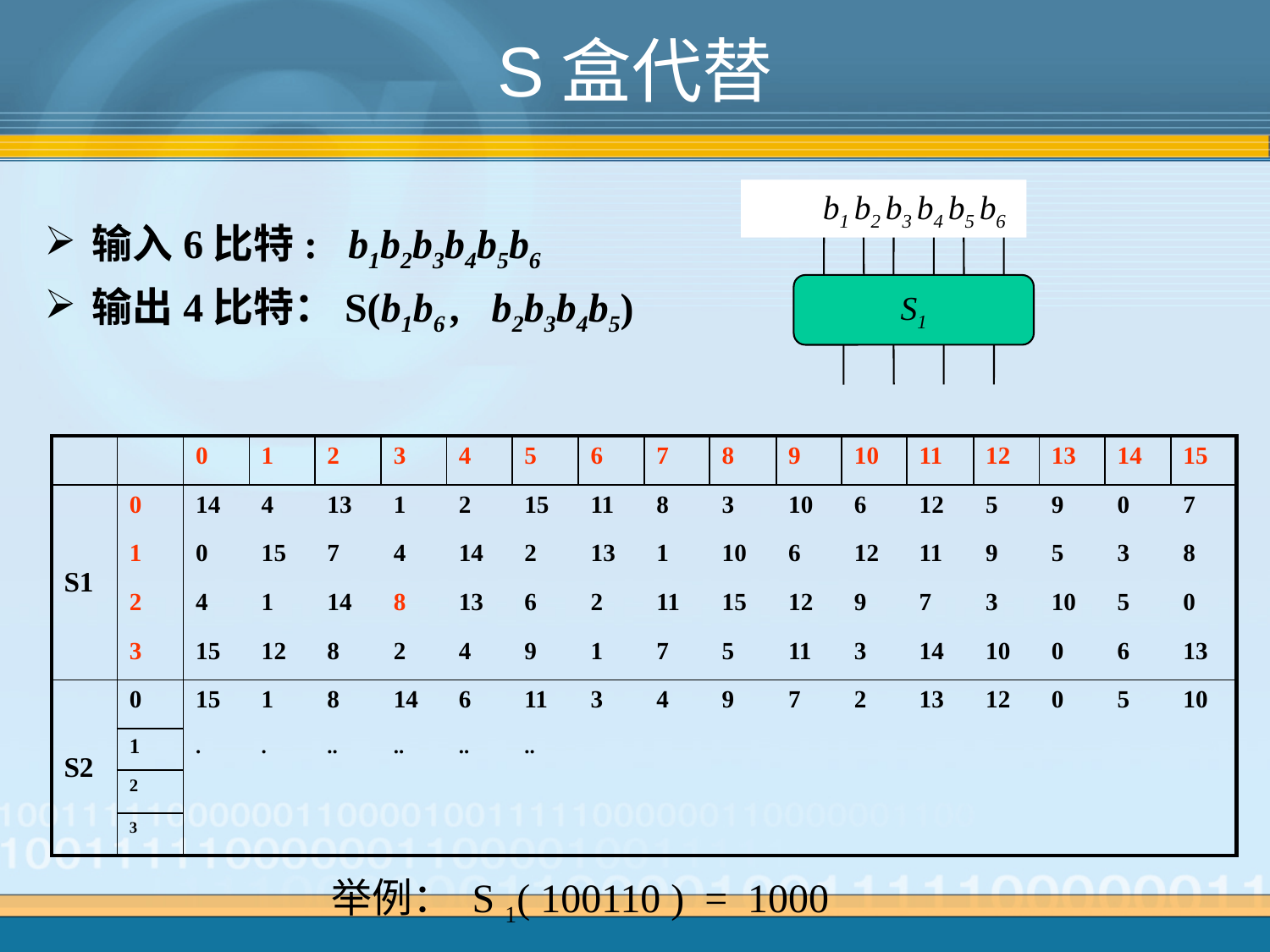

# S盒代替
b1 b2 b3 b4 b5 b6
输入6比特:   b1b2b3b4b5b6
输出4比特：S(b1b6 ,   b2b3b4b5)

S1

|  |  | 0 | 1 | 2 | 3 | 4 | 5 | 6 | 7 | 8 | 9 | 10 | 11 | 12 | 13 | 14 | 15 |
| --- | --- | --- | --- | --- | --- | --- | --- | --- | --- | --- | --- | --- | --- | --- | --- | --- | --- |
| S1 | 0 | 14 | 4 | 13 | 1 | 2 | 15 | 11 | 8 | 3 | 10 | 6 | 12 | 5 | 9 | 0 | 7 |
|  | 1 | 0 | 15 | 7 | 4 | 14 | 2 | 13 | 1 | 10 | 6 | 12 | 11 | 9 | 5 | 3 | 8 |
|  | 2 | 4 | 1 | 14 | 8 | 13 | 6 | 2 | 11 | 15 | 12 | 9 | 7 | 3 | 10 | 5 | 0 |
|  | 3 | 15 | 12 | 8 | 2 | 4 | 9 | 1 | 7 | 5 | 11 | 3 | 14 | 10 | 0 | 6 | 13 |
| S2 | 0 | 15 | 1 | 8 | 14 | 6 | 11 | 3 | 4 | 9 | 7 | 2 | 13 | 12 | 0 | 5 | 10 |
|  | 1 | . | . | .. | .. | .. | .. |  |  |  |  |  |  |  |  |  |  |
|  | 2 |  |  |  |  |  |  |  |  |  |  |  |  |  |  |  |  |
|  | 3 |  |  |  |  |  |  |  |  |  |  |  |  |  |  |  |  |
举例： S 1( 100110 )  =  1000